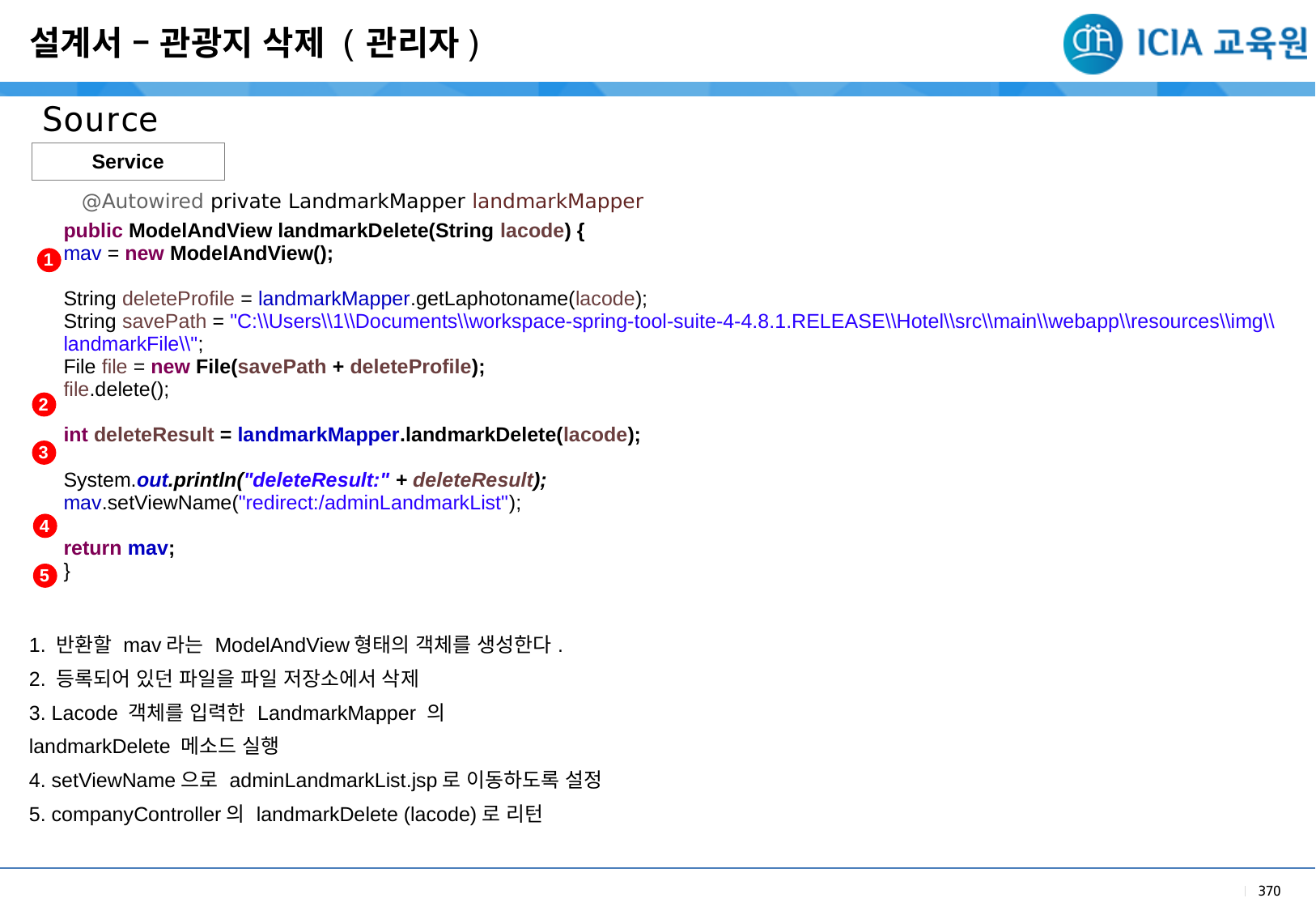

설계서 – 관광지 삭제 (관리자)
Source
Service
@Autowired private LandmarkMapper landmarkMapper
| public ModelAndView landmarkDelete(String lacode) { mav = new ModelAndView(); String deleteProfile = landmarkMapper.getLaphotoname(lacode); String savePath = "C:\\Users\\1\\Documents\\workspace-spring-tool-suite-4-4.8.1.RELEASE\\Hotel\\src\\main\\webapp\\resources\\img\\landmarkFile\\"; File file = new File(savePath + deleteProfile); file.delete(); int deleteResult = landmarkMapper.landmarkDelete(lacode); System.out.println("deleteResult:" + deleteResult); mav.setViewName("redirect:/adminLandmarkList"); return mav; } |
| --- |
1

2

3

|  |
| --- |
| 1. 반환할 mav라는 ModelAndView형태의 객체를 생성한다. 2. 등록되어 있던 파일을 파일 저장소에서 삭제 3. Lacode 객체를 입력한 LandmarkMapper 의 landmarkDelete 메소드 실행 4. setViewName으로 adminLandmarkList.jsp로 이동하도록 설정 5. companyController의 landmarkDelete (lacode)로 리턴 |
4

5